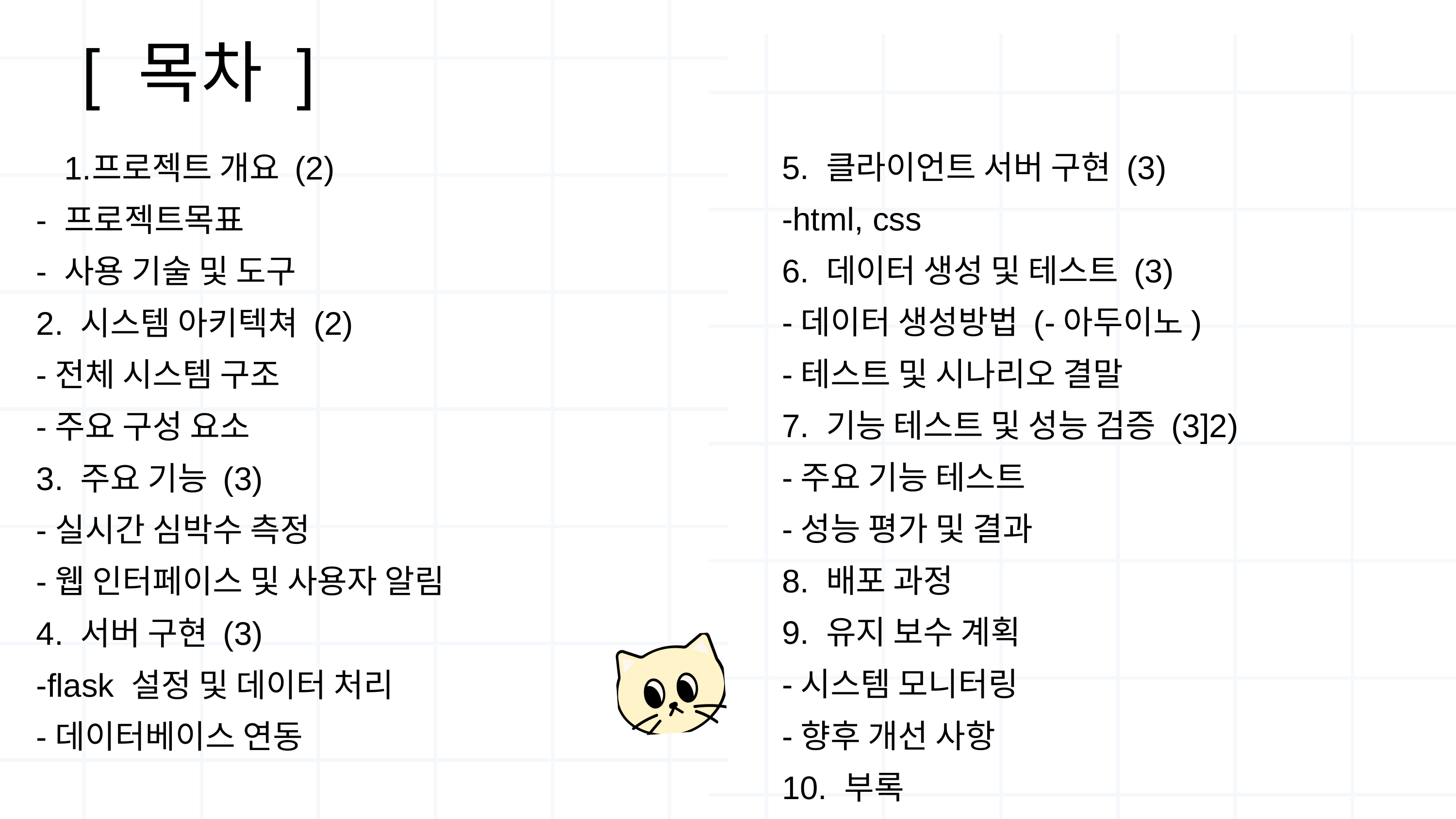

[ 목차 ]
5. 클라이언트 서버 구현 (3)
-html, css
6. 데이터 생성 및 테스트 (3)
-데이터 생성방법 (-아두이노)
-테스트 및 시나리오 결말
7. 기능 테스트 및 성능 검증 (3]2)
-주요 기능 테스트
-성능 평가 및 결과
8. 배포 과정
9. 유지 보수 계획
-시스템 모니터링
-향후 개선 사항
10. 부록
프로젝트 개요 (2)
- 프로젝트목표
- 사용 기술 및 도구
2. 시스템 아키텍쳐 (2)
-전체 시스템 구조
-주요 구성 요소
3. 주요 기능 (3)
-실시간 심박수 측정
-웹 인터페이스 및 사용자 알림
4. 서버 구현 (3)
-flask 설정 및 데이터 처리
-데이터베이스 연동